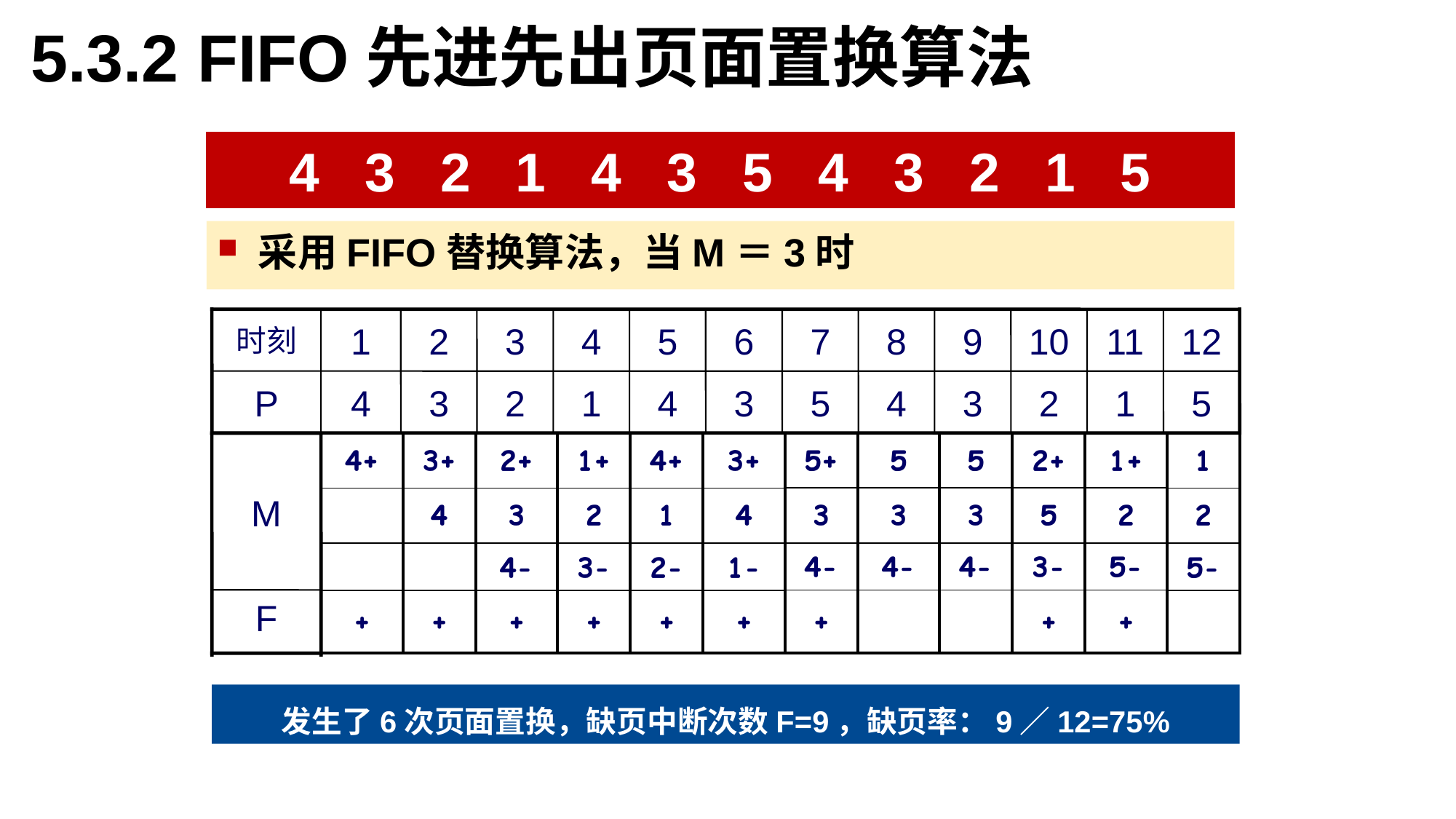

5.3.2 FIFO先进先出页面置换算法
4   3   2   1   4   3   5   4   3   2   1   5
采用FIFO替换算法，当M＝3时
时刻

1

2

3

4

5

6

7

8

9

10

11

12

P

4
3
2
1
4
3
5
4
3
2
1
5

M

F

| 5+ |
| --- |
| 3 |
| 4- |
| + |
| 5 |
| --- |
| 3 |
| 4- |
|  |
| 5 |
| --- |
| 3 |
| 4- |
|  |
| 2+ |
| --- |
| 5 |
| 3- |
| + |
| 1+ |
| --- |
| 2 |
| 5- |
| + |
| 4+ |
| --- |
|  |
|  |
| + |
| 3+ |
| --- |
| 4 |
|  |
| + |
| 2+ |
| --- |
| 3 |
| 4- |
| + |
| 1+ |
| --- |
| 2 |
| 3- |
| + |
| 4+ |
| --- |
| 1 |
| 2- |
| + |
| 3+ |
| --- |
| 4 |
| 1- |
| + |
| 1 |
| --- |
| 2 |
| 5- |
|  |
发生了6次页面置换，缺页中断次数F=9，缺页率：9／12=75%